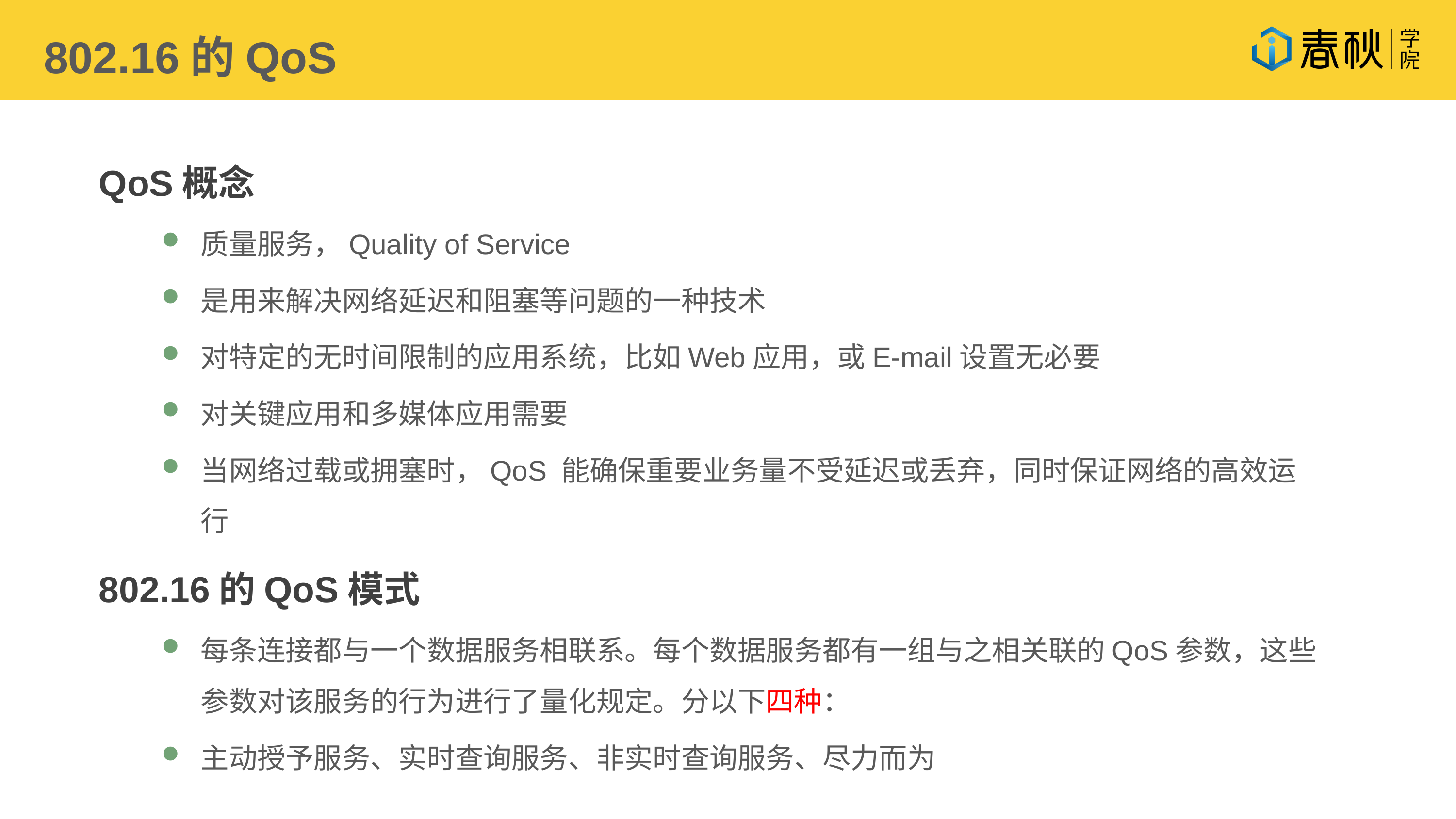

802.16的QoS
QoS概念
质量服务，Quality of Service
是用来解决网络延迟和阻塞等问题的一种技术
对特定的无时间限制的应用系统，比如Web应用，或E-mail设置无必要
对关键应用和多媒体应用需要
当网络过载或拥塞时，QoS 能确保重要业务量不受延迟或丢弃，同时保证网络的高效运行
802.16的QoS模式
每条连接都与一个数据服务相联系。每个数据服务都有一组与之相关联的QoS参数，这些参数对该服务的行为进行了量化规定。分以下四种：
主动授予服务、实时查询服务、非实时查询服务、尽力而为